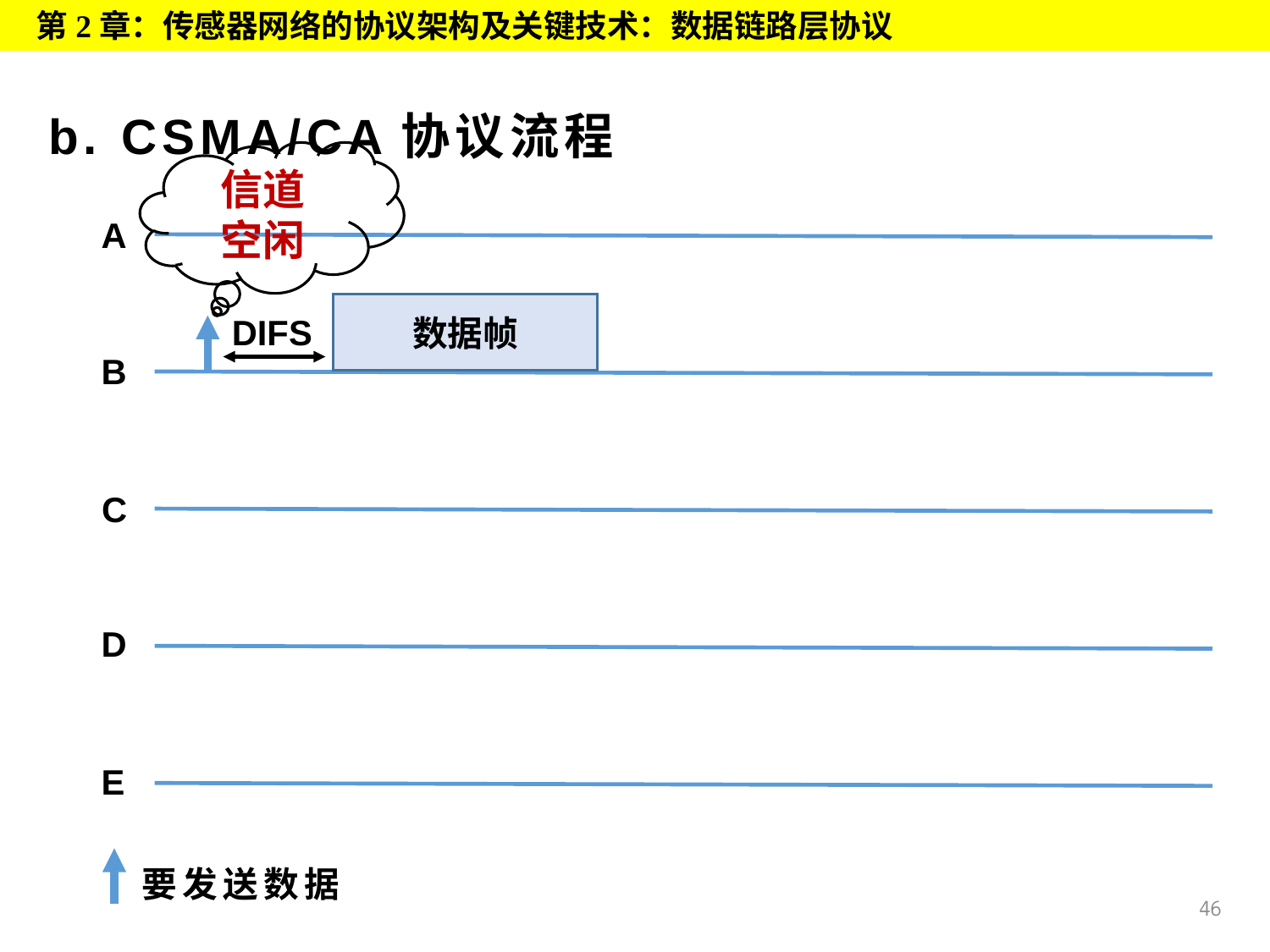

第2章：传感器网络的协议架构及关键技术：数据链路层协议
# b. CSMA/CA协议流程
信道
空闲
A
数据帧
DIFS
B
C
D
E
要发送数据
46